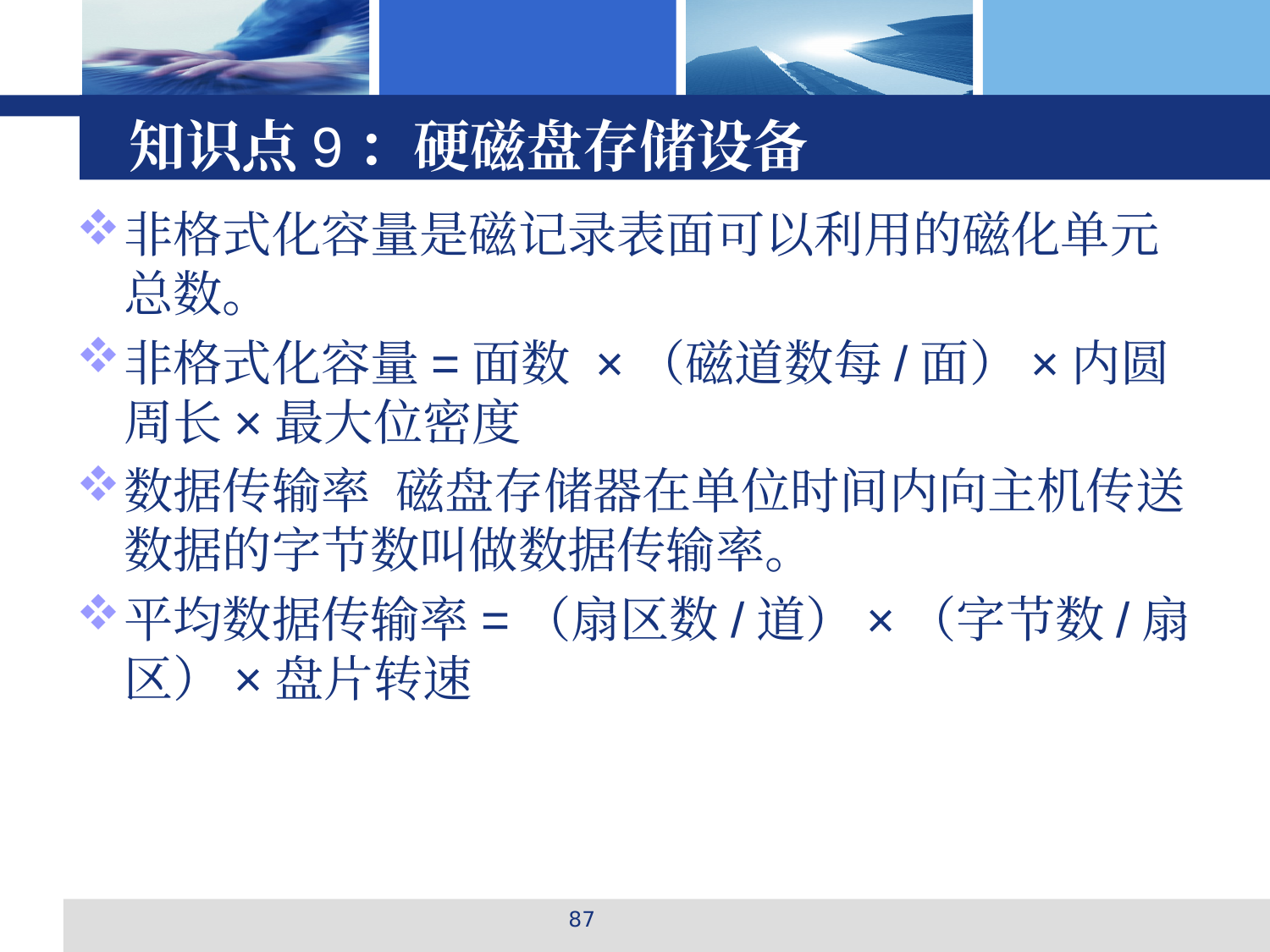

# 知识点9：硬磁盘存储设备
非格式化容量是磁记录表面可以利用的磁化单元总数。
非格式化容量=面数 ×（磁道数每/面）×内圆周长×最大位密度
数据传输率  磁盘存储器在单位时间内向主机传送数据的字节数叫做数据传输率。
平均数据传输率=（扇区数/道）×（字节数/扇区）×盘片转速

87